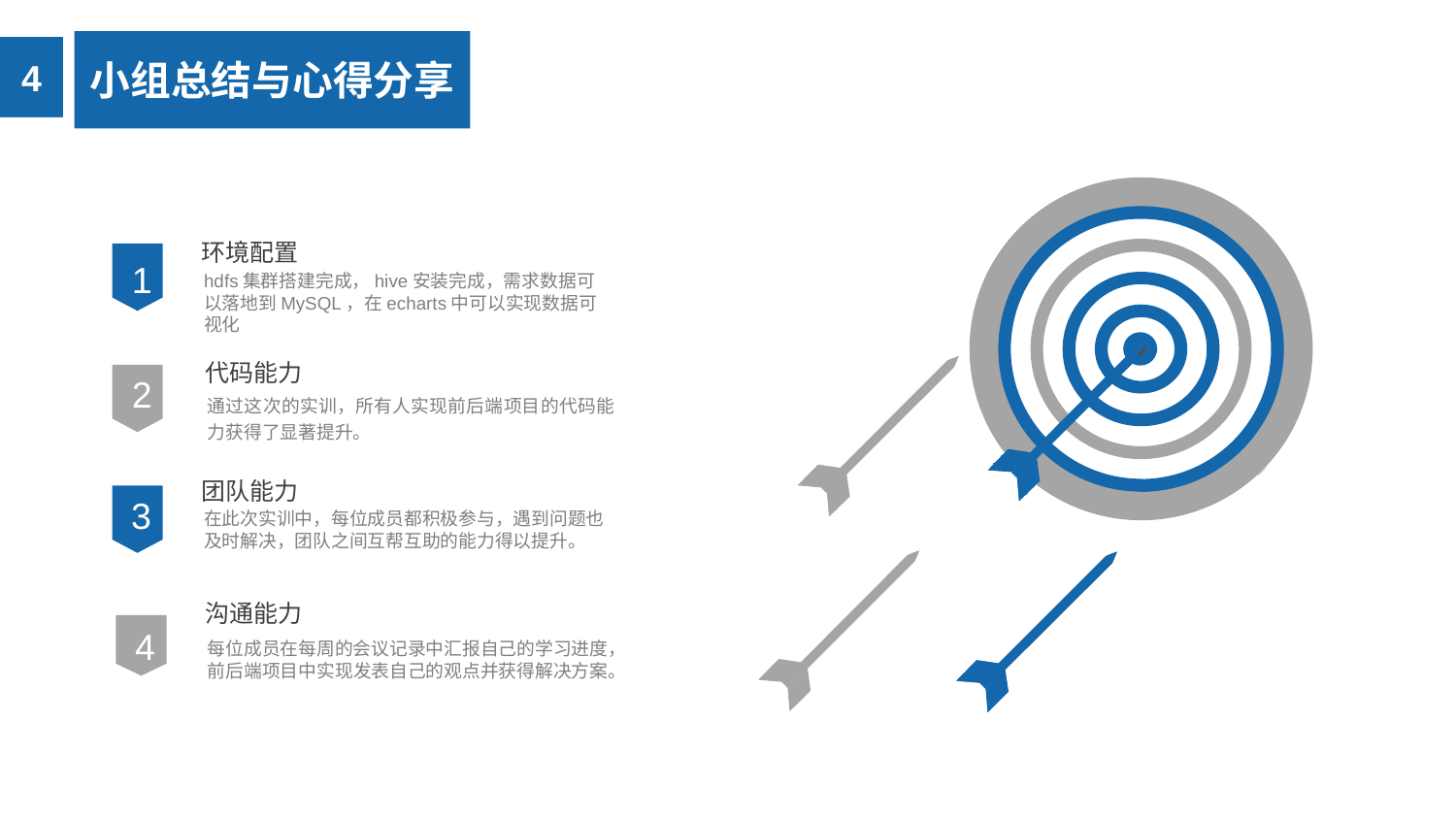

小组总结与心得分享
4

环境配置

1
hdfs集群搭建完成，hive安装完成，需求数据可以落地到MySQL，在echarts中可以实现数据可视化

代码能力
2

通过这次的实训，所有人实现前后端项目的代码能力获得了显著提升。

团队能力
3

在此次实训中，每位成员都积极参与，遇到问题也及时解决，团队之间互帮互助的能力得以提升。

沟通能力
4

每位成员在每周的会议记录中汇报自己的学习进度，前后端项目中实现发表自己的观点并获得解决方案。